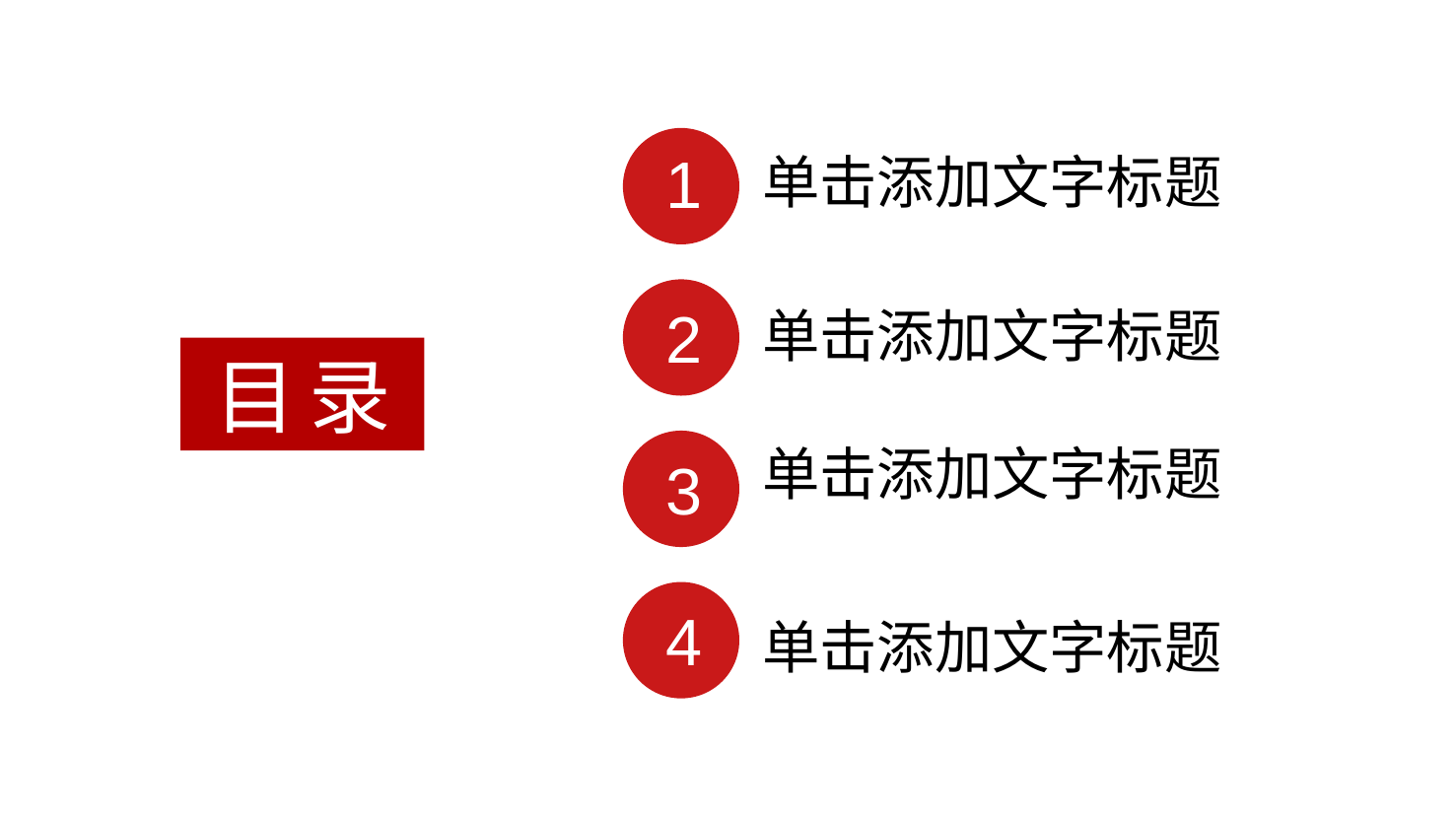

1
单击添加文字标题

2
单击添加文字标题
目录

单击添加文字标题
3

4
单击添加文字标题